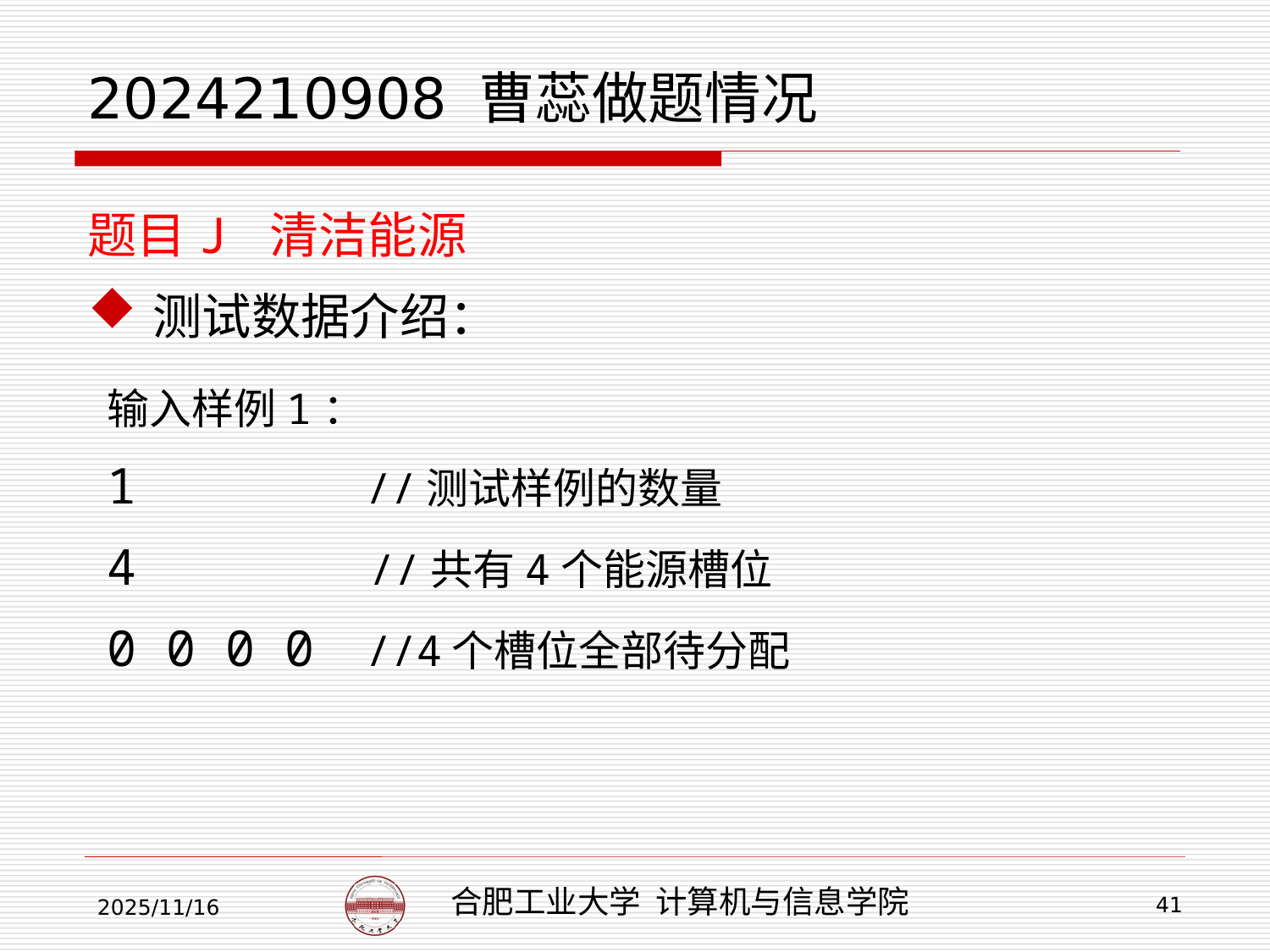

# 2024210908 曹蕊做题情况
题目J 清洁能源
测试数据介绍：

输入样例1：
1         //测试样例的数量
4         //共有4个能源槽位
0 0 0 0  //4个槽位全部待分配